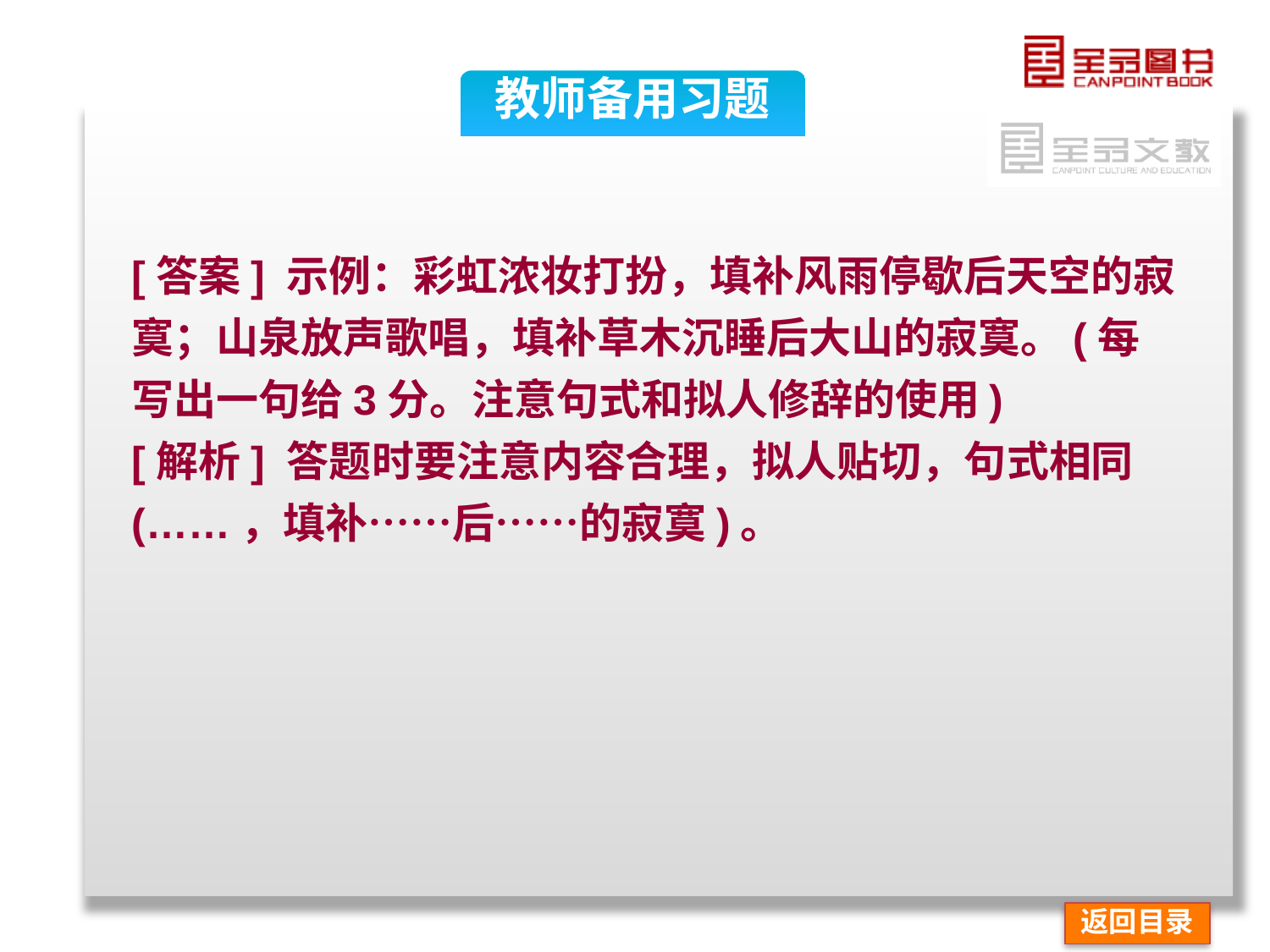

教师备用习题
[答案] 示例：彩虹浓妆打扮，填补风雨停歇后天空的寂寞；山泉放声歌唱，填补草木沉睡后大山的寂寞。(每写出一句给3分。注意句式和拟人修辞的使用)
[解析] 答题时要注意内容合理，拟人贴切，句式相同(……，填补……后……的寂寞)。
返回目录